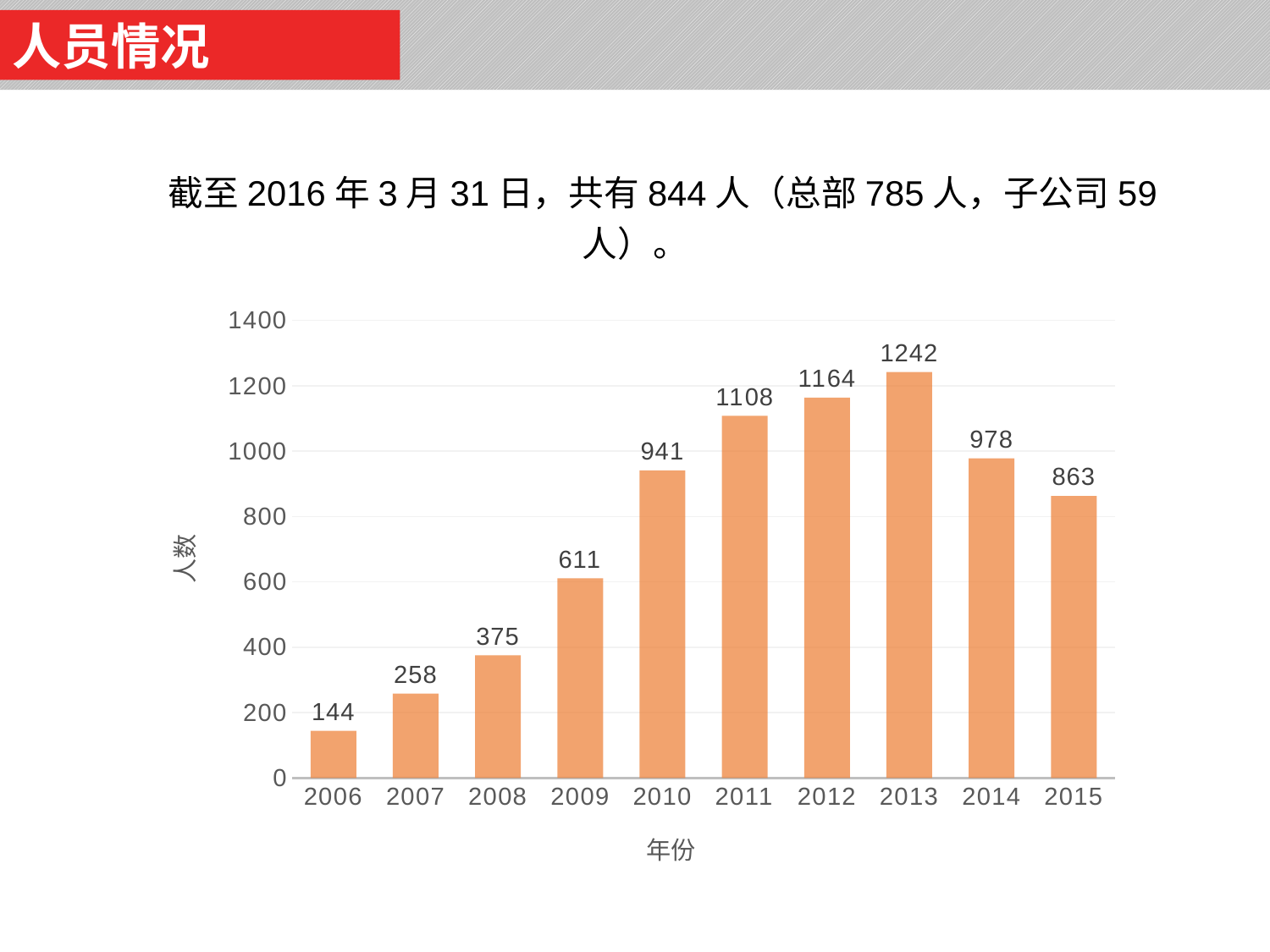

人员情况
截至2016年3月31日，共有844人（总部785人，子公司59人）。

### Chart

| Category | 人数 |
|---|---|
| 2006 | 144.0 |
| 2007 | 258.0 |
| 2008 | 375.0 |
| 2009 | 611.0 |
| 2010 | 941.0 |
| 2011 | 1108.0 |
| 2012 | 1164.0 |
| 2013 | 1242.0 |
| 2014 | 978.0 |
| 2015 | 863.0 |